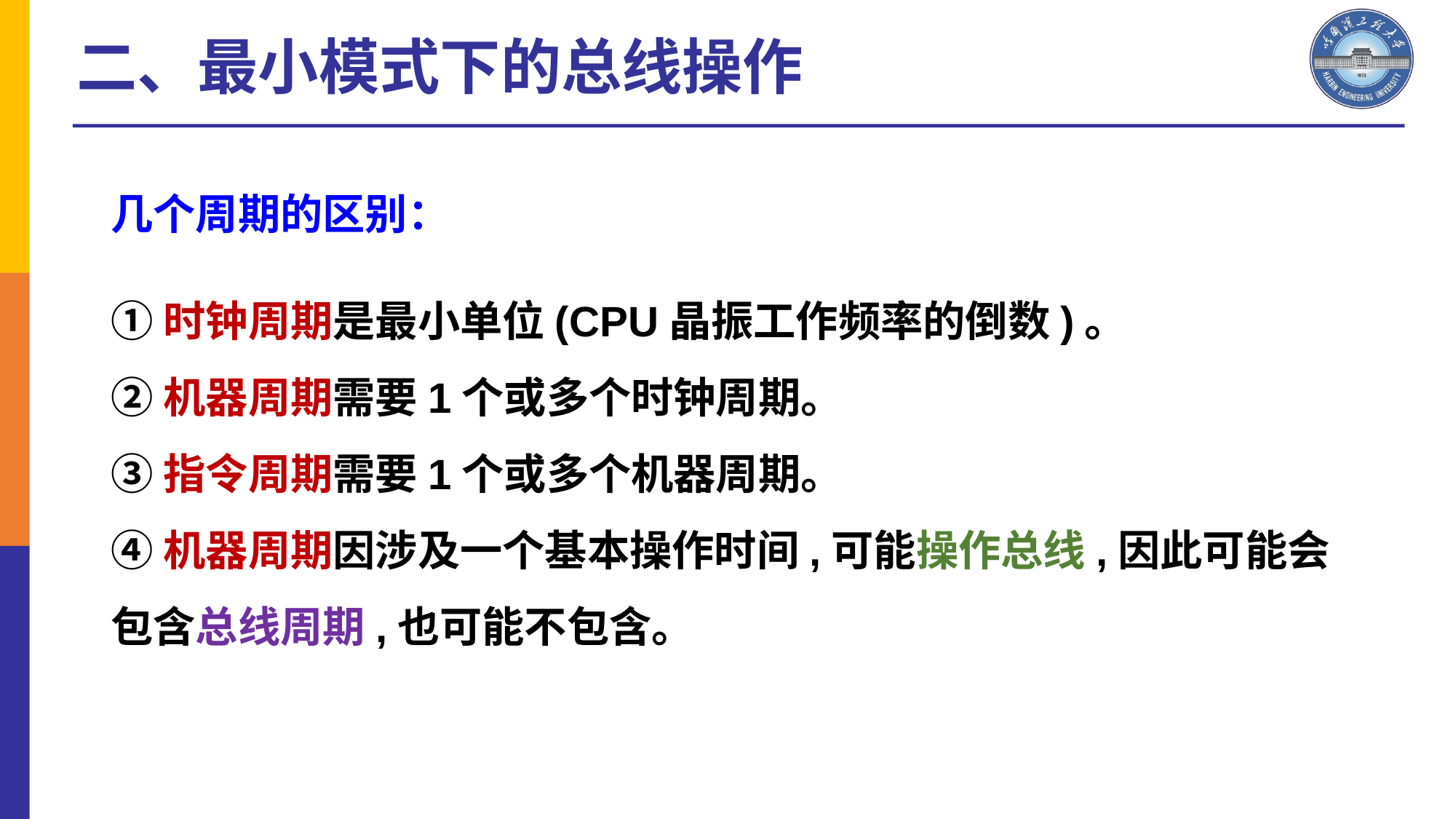

二、最小模式下的总线操作
几个周期的区别：
①时钟周期是最小单位(CPU晶振工作频率的倒数)。
②机器周期需要1个或多个时钟周期。
③指令周期需要1个或多个机器周期。
④机器周期因涉及一个基本操作时间,可能操作总线,因此可能会包含总线周期,也可能不包含。